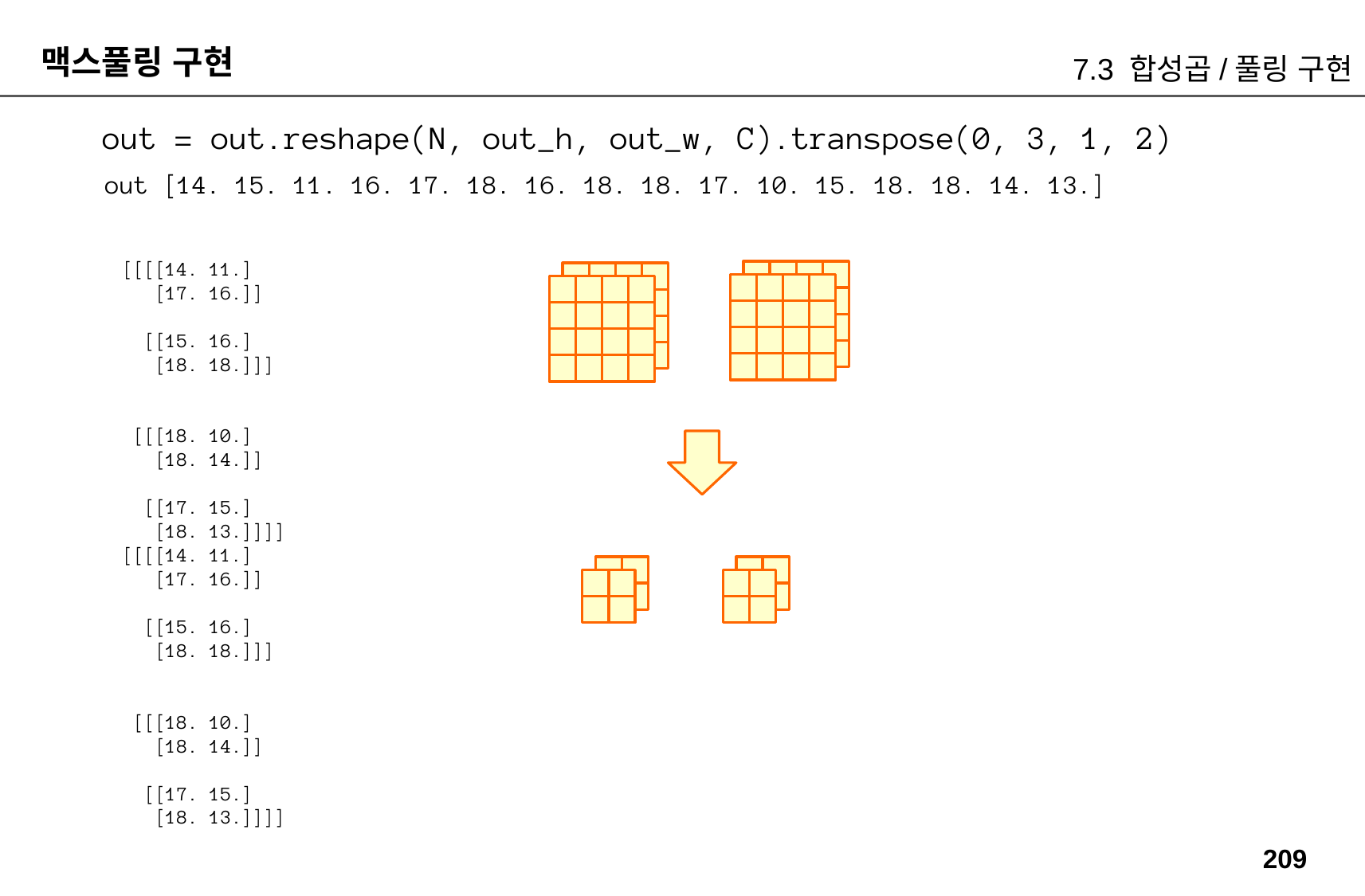

맥스풀링 구현
7.3 합성곱/풀링 구현
out = out.reshape(N, out_h, out_w, C).transpose(0, 3, 1, 2)
out [14. 15. 11. 16. 17. 18. 16. 18. 18. 17. 10. 15. 18. 18. 14. 13.]

[[[[14. 11.]
   [17. 16.]]

  [[15. 16.]
   [18. 18.]]]

 [[[18. 10.]
   [18. 14.]]

  [[17. 15.]
   [18. 13.]]]]
[[[[14. 11.]
   [17. 16.]]

  [[15. 16.]
   [18. 18.]]]

 [[[18. 10.]
   [18. 14.]]

  [[17. 15.]
   [18. 13.]]]]